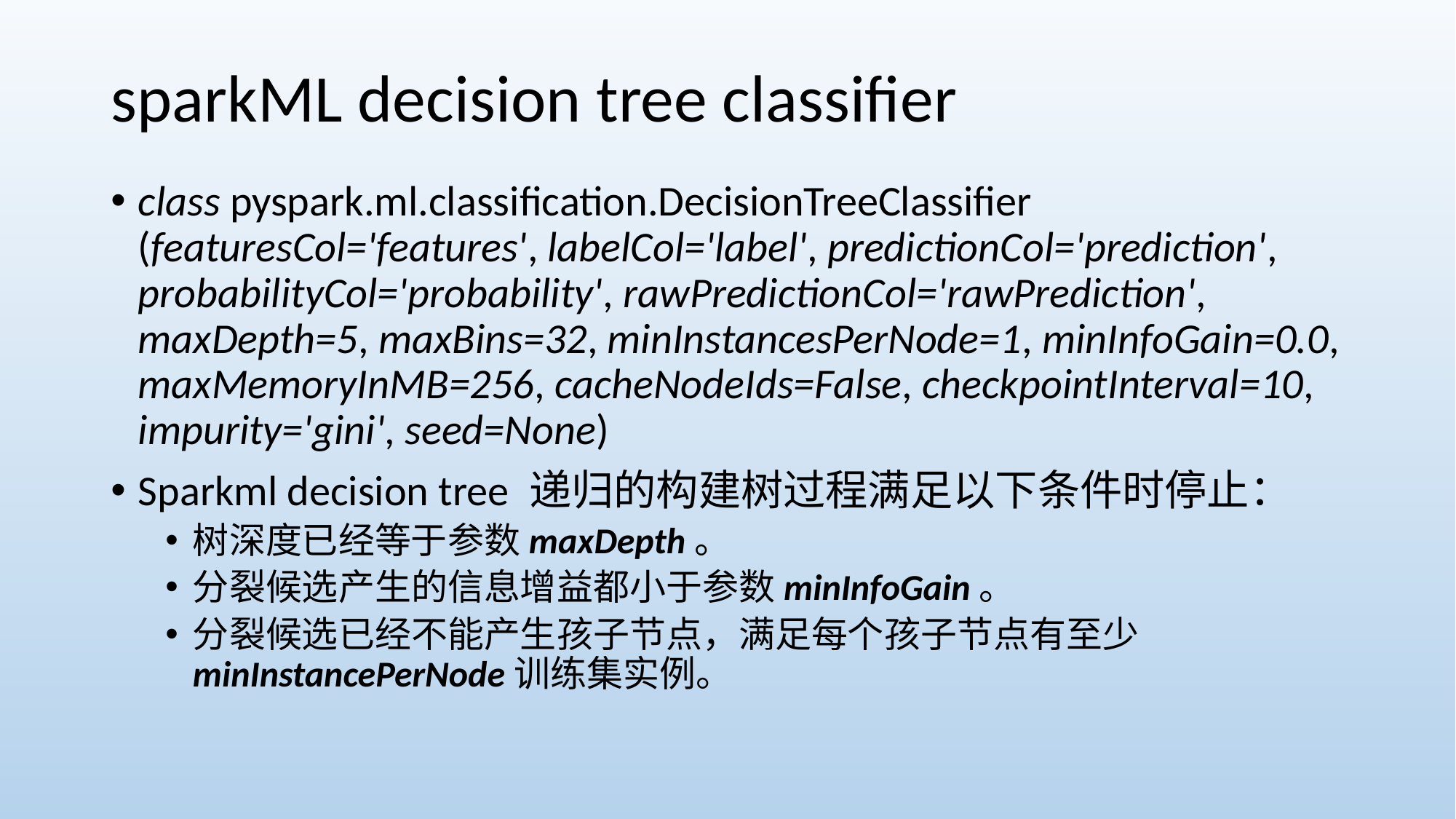

# sparkML decision tree classifier
class pyspark.ml.classification.DecisionTreeClassifier (featuresCol='features', labelCol='label', predictionCol='prediction', probabilityCol='probability', rawPredictionCol='rawPrediction', maxDepth=5, maxBins=32, minInstancesPerNode=1, minInfoGain=0.0, maxMemoryInMB=256, cacheNodeIds=False, checkpointInterval=10, impurity='gini', seed=None)
Sparkml decision tree 递归的构建树过程满足以下条件时停止：
树深度已经等于参数maxDepth。
分裂候选产生的信息增益都小于参数minInfoGain。
分裂候选已经不能产生孩子节点，满足每个孩子节点有至少minInstancePerNode训练集实例。